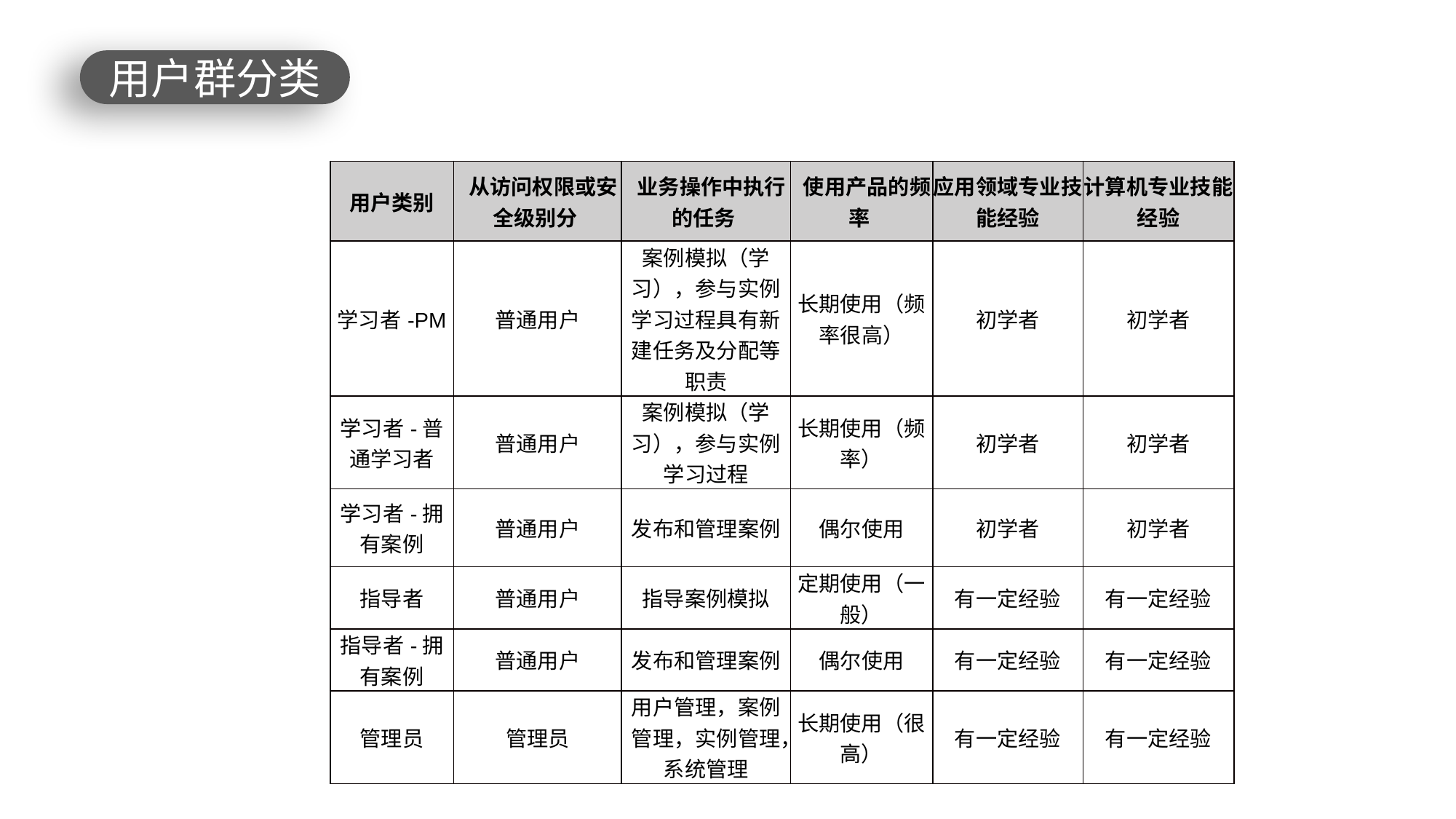

用户群分类
| 用户类别 | 从访问权限或安全级别分 | 业务操作中执行的任务 | 使用产品的频率 | 应用领域专业技能经验 | 计算机专业技能经验 |
| --- | --- | --- | --- | --- | --- |
| 学习者-PM | 普通用户 | 案例模拟（学习），参与实例学习过程具有新建任务及分配等职责 | 长期使用（频率很高） | 初学者 | 初学者 |
| 学习者-普通学习者 | 普通用户 | 案例模拟（学习），参与实例学习过程 | 长期使用（频率） | 初学者 | 初学者 |
| 学习者-拥有案例 | 普通用户 | 发布和管理案例 | 偶尔使用 | 初学者 | 初学者 |
| 指导者 | 普通用户 | 指导案例模拟 | 定期使用（一般） | 有一定经验 | 有一定经验 |
| 指导者-拥有案例 | 普通用户 | 发布和管理案例 | 偶尔使用 | 有一定经验 | 有一定经验 |
| 管理员 | 管理员 | 用户管理，案例管理，实例管理，系统管理 | 长期使用（很高） | 有一定经验 | 有一定经验 |